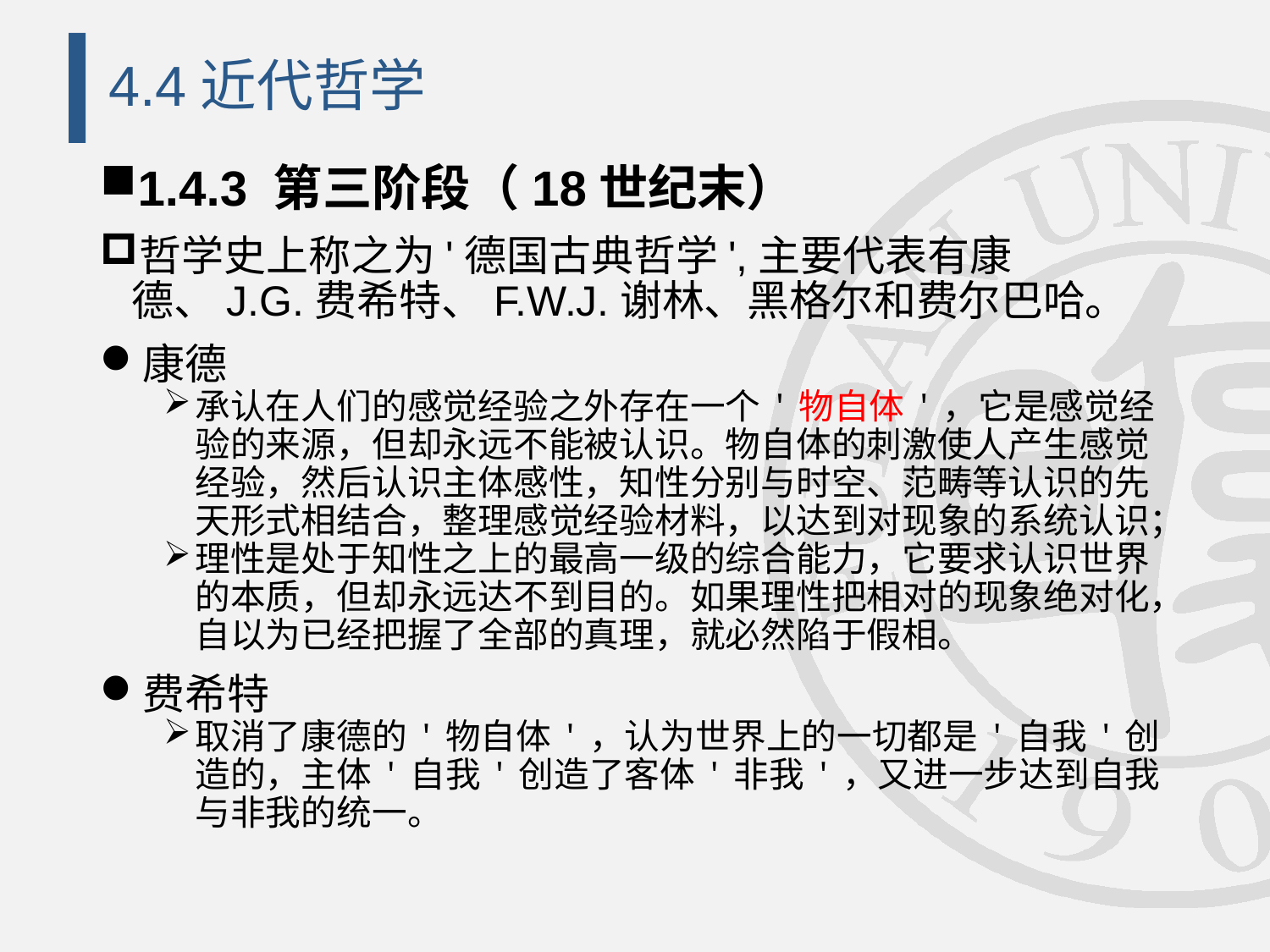

# 4.4近代哲学
1.4.3 第三阶段（18世纪末）
哲学史上称之为'德国古典哲学',主要代表有康德、J.G.费希特、F.W.J.谢林、黑格尔和费尔巴哈。
康德
承认在人们的感觉经验之外存在一个'物自体'，它是感觉经验的来源，但却永远不能被认识。物自体的刺激使人产生感觉经验，然后认识主体感性，知性分别与时空、范畴等认识的先天形式相结合，整理感觉经验材料，以达到对现象的系统认识；
理性是处于知性之上的最高一级的综合能力，它要求认识世界的本质，但却永远达不到目的。如果理性把相对的现象绝对化，自以为已经把握了全部的真理，就必然陷于假相。
费希特
取消了康德的'物自体'，认为世界上的一切都是'自我'创造的，主体'自我'创造了客体'非我'，又进一步达到自我与非我的统一。